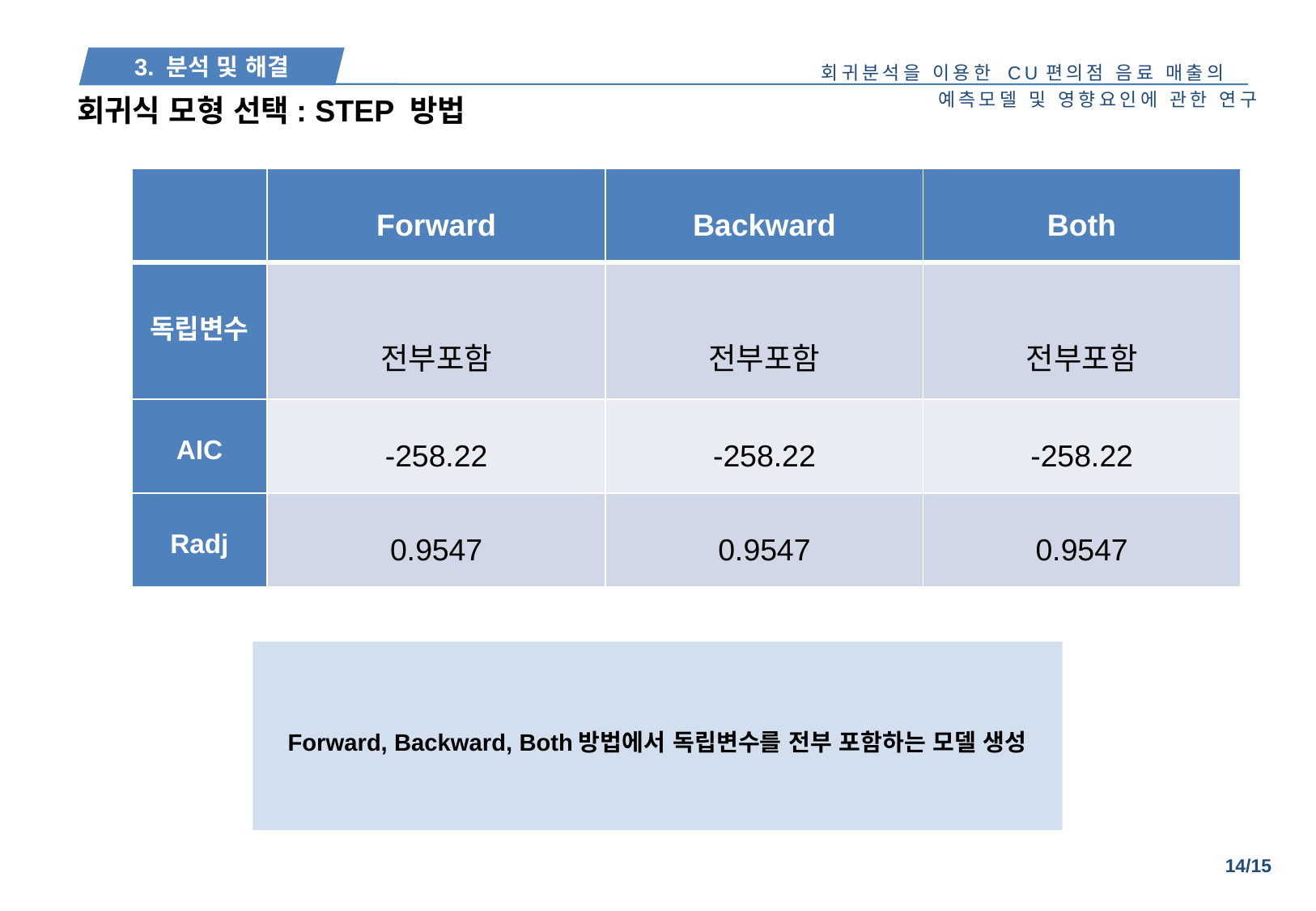

회귀식 모형 선택: STEP 방법
|  | Forward | Backward | Both |
| --- | --- | --- | --- |
| 독립변수 | 전부포함 | 전부포함 | 전부포함 |
| AIC | -258.22 | -258.22 | -258.22 |
| Radj | 0.9547 | 0.9547 | 0.9547 |

Forward, Backward, Both방법에서 독립변수를 전부 포함하는 모델 생성